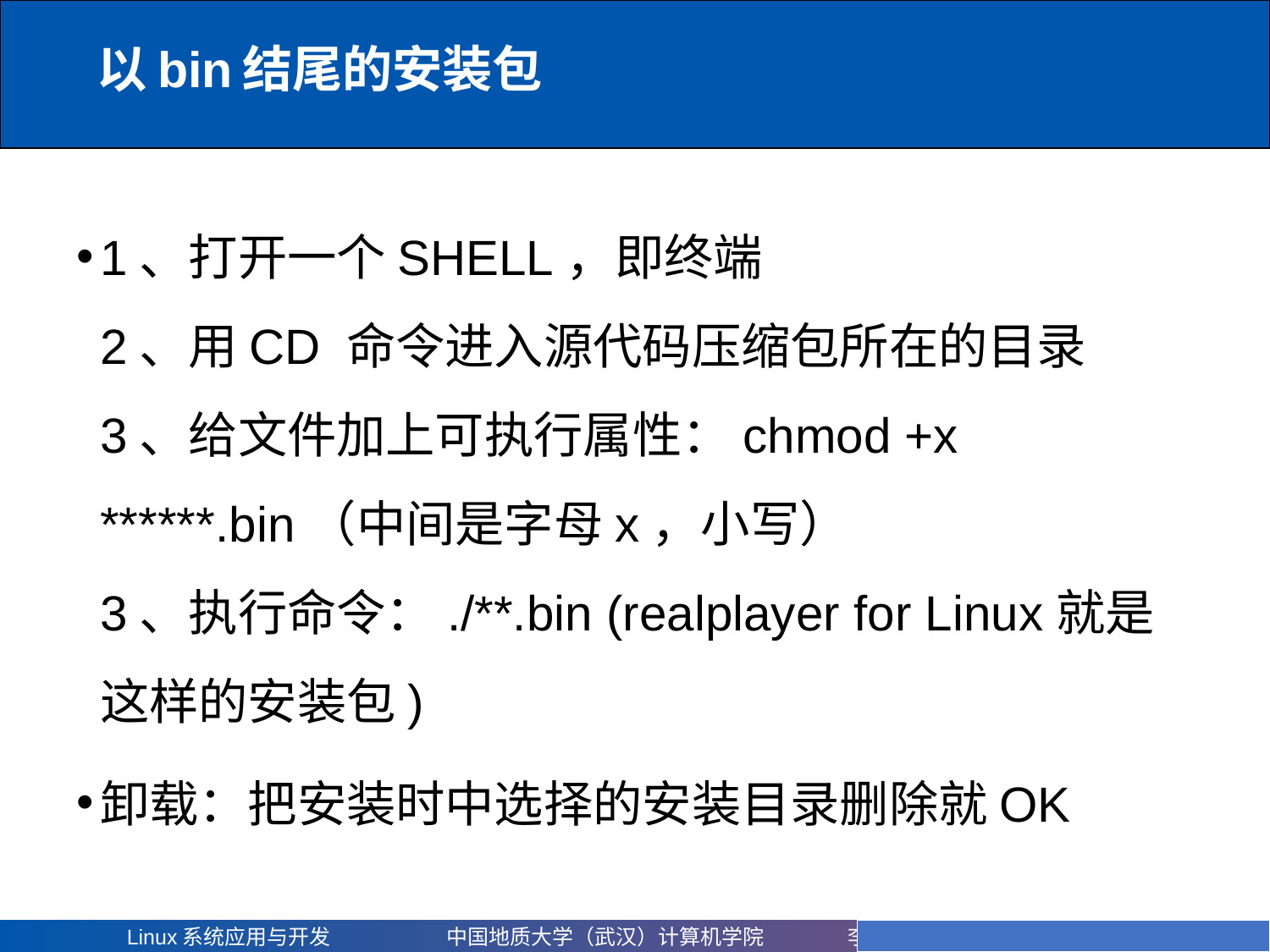

以bin结尾的安装包
# 1、打开一个SHELL，即终端 2、用CD 命令进入源代码压缩包所在的目录 3、给文件加上可执行属性：chmod +x ******.bin（中间是字母x，小写） 3、执行命令：./**.bin (realplayer for Linux就是这样的安装包)
卸载：把安装时中选择的安装目录删除就OK